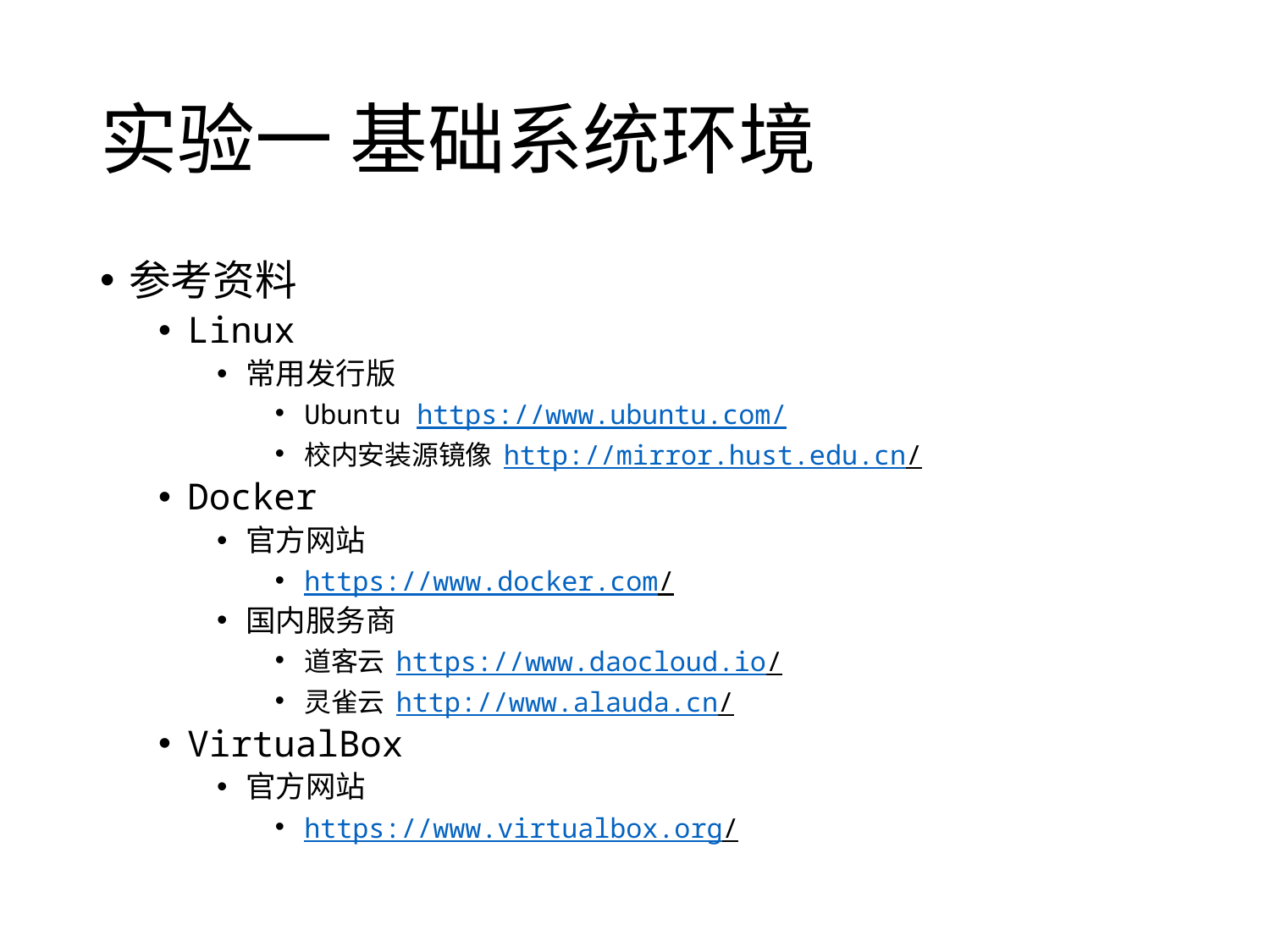

# 实验一 基础系统环境
参考资料
Linux
常用发行版
Ubuntu https://www.ubuntu.com/
校内安装源镜像 http://mirror.hust.edu.cn/
Docker
官方网站
https://www.docker.com/
国内服务商
道客云 https://www.daocloud.io/
灵雀云 http://www.alauda.cn/
VirtualBox
官方网站
https://www.virtualbox.org/